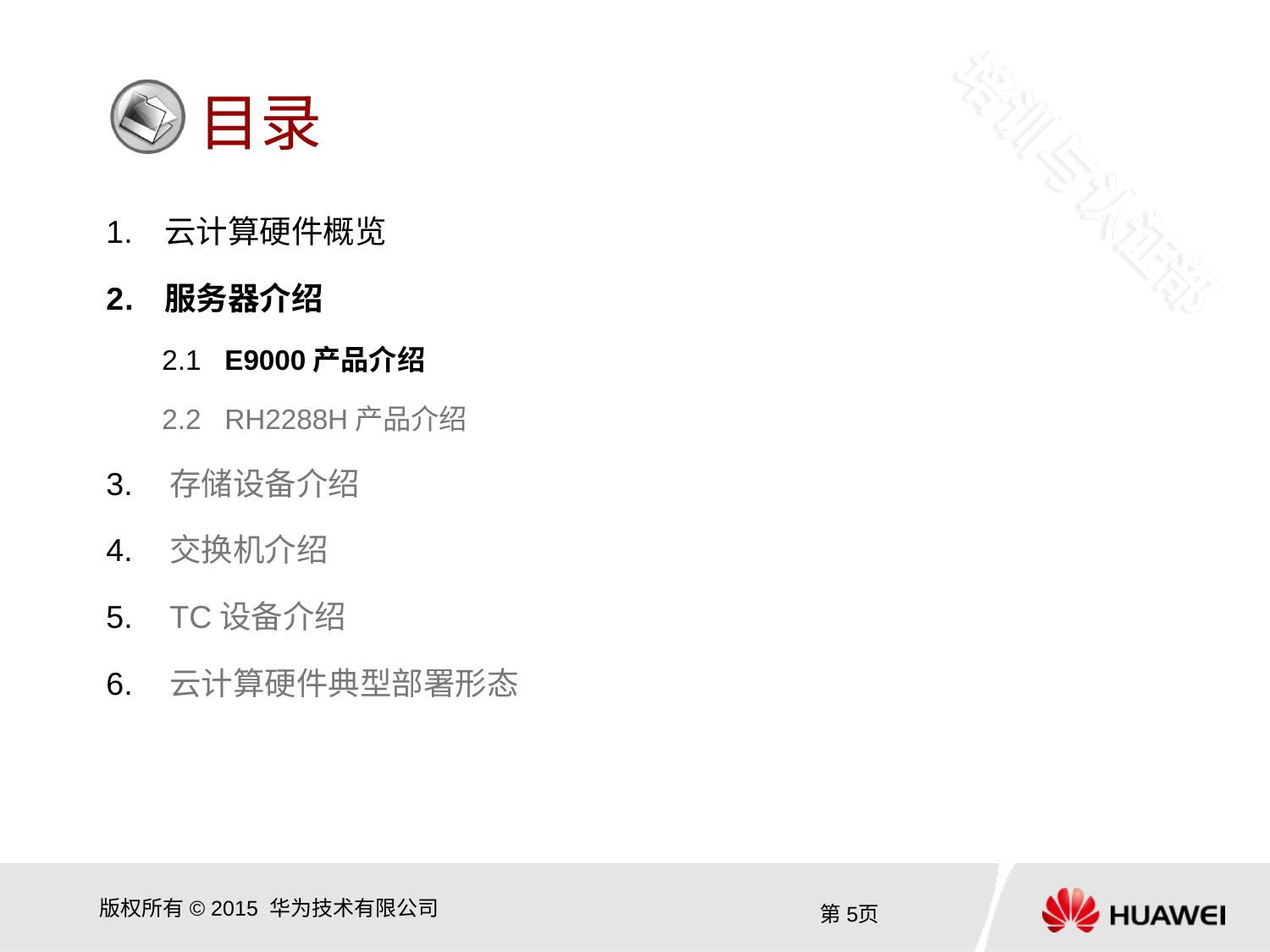

云计算硬件概览
服务器介绍
2.1   E9000产品介绍
2.2   RH2288H产品介绍
存储设备介绍
交换机介绍
TC设备介绍
云计算硬件典型部署形态